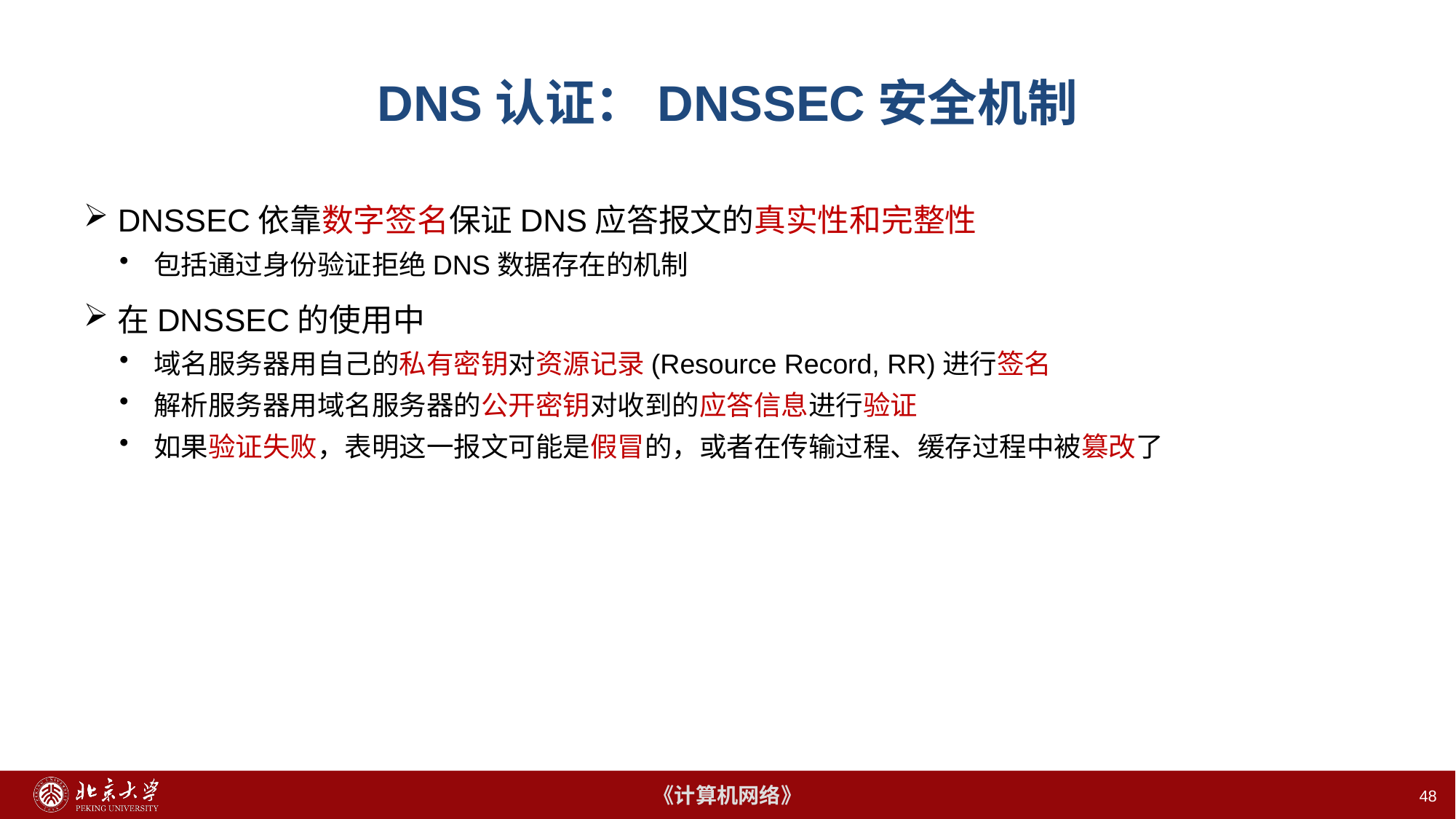

# DNS认证：DNSSEC安全机制
DNSSEC依靠数字签名保证DNS应答报文的真实性和完整性
包括通过身份验证拒绝DNS数据存在的机制
在DNSSEC的使用中
域名服务器用自己的私有密钥对资源记录(Resource Record, RR)进行签名
解析服务器用域名服务器的公开密钥对收到的应答信息进行验证
如果验证失败，表明这一报文可能是假冒的，或者在传输过程、缓存过程中被篡改了

48